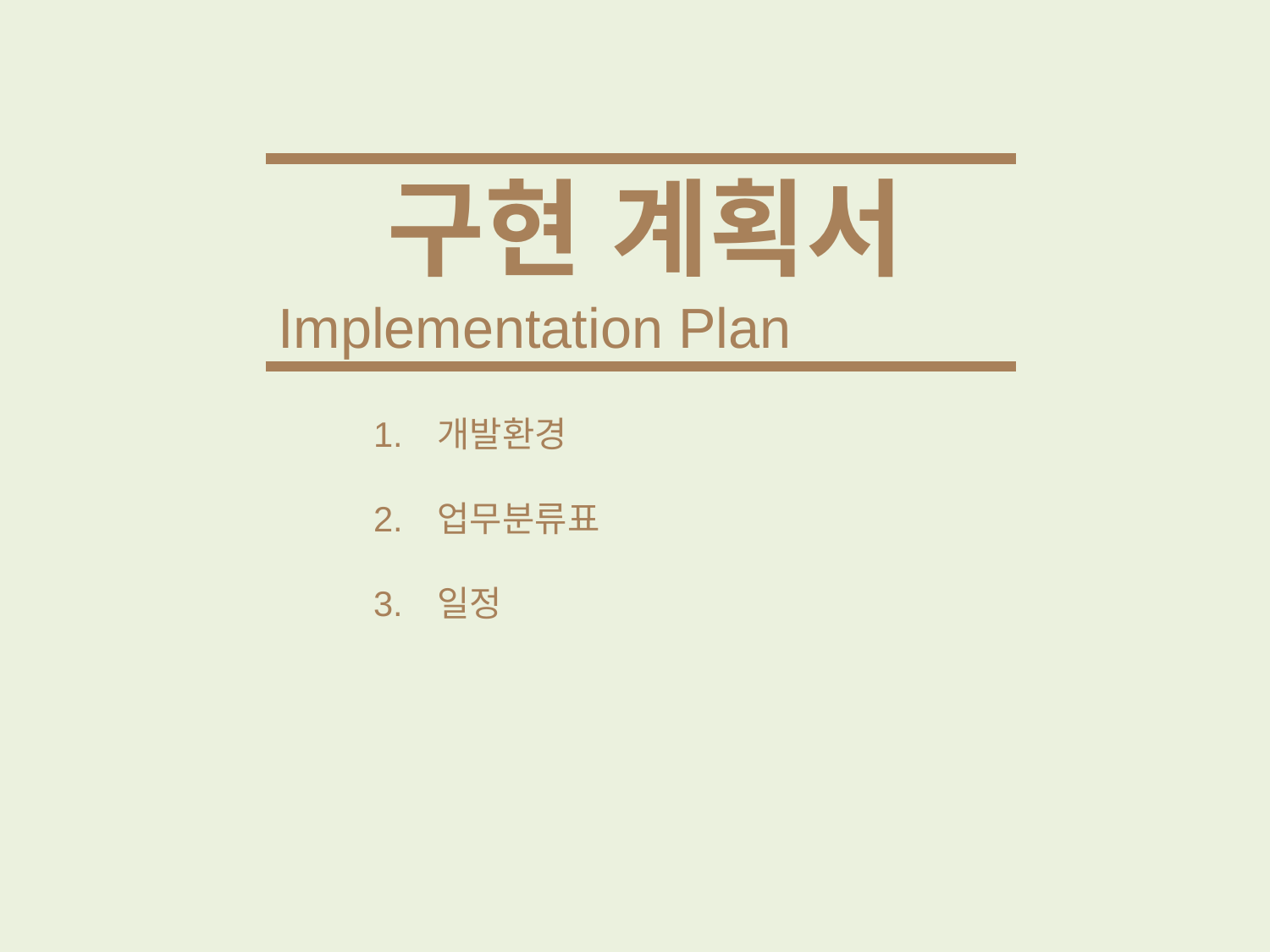

구현 계획서
Implementation Plan
개발환경

업무분류표

일정